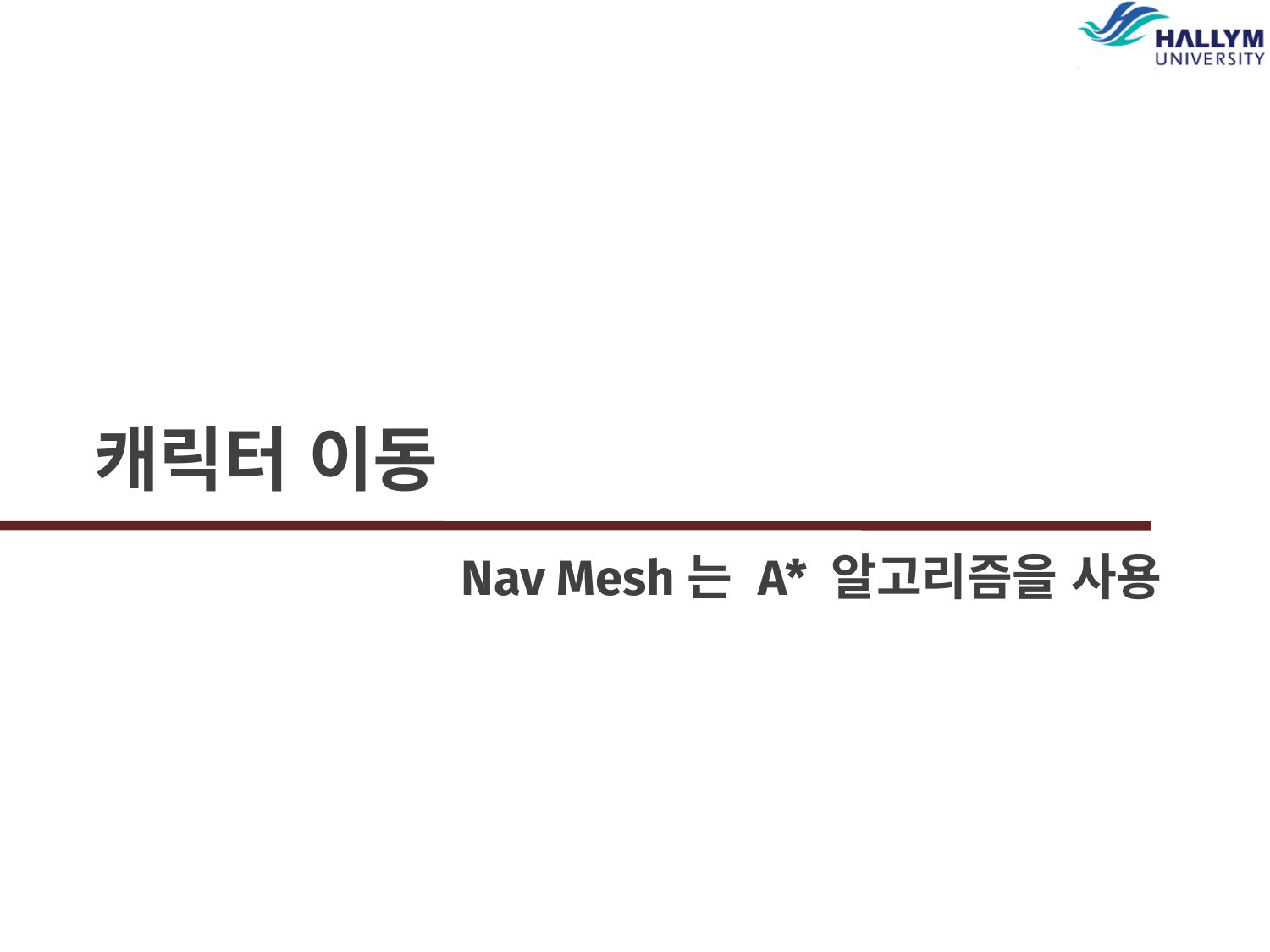

# 캐릭터 이동
Nav Mesh는 A* 알고리즘을 사용